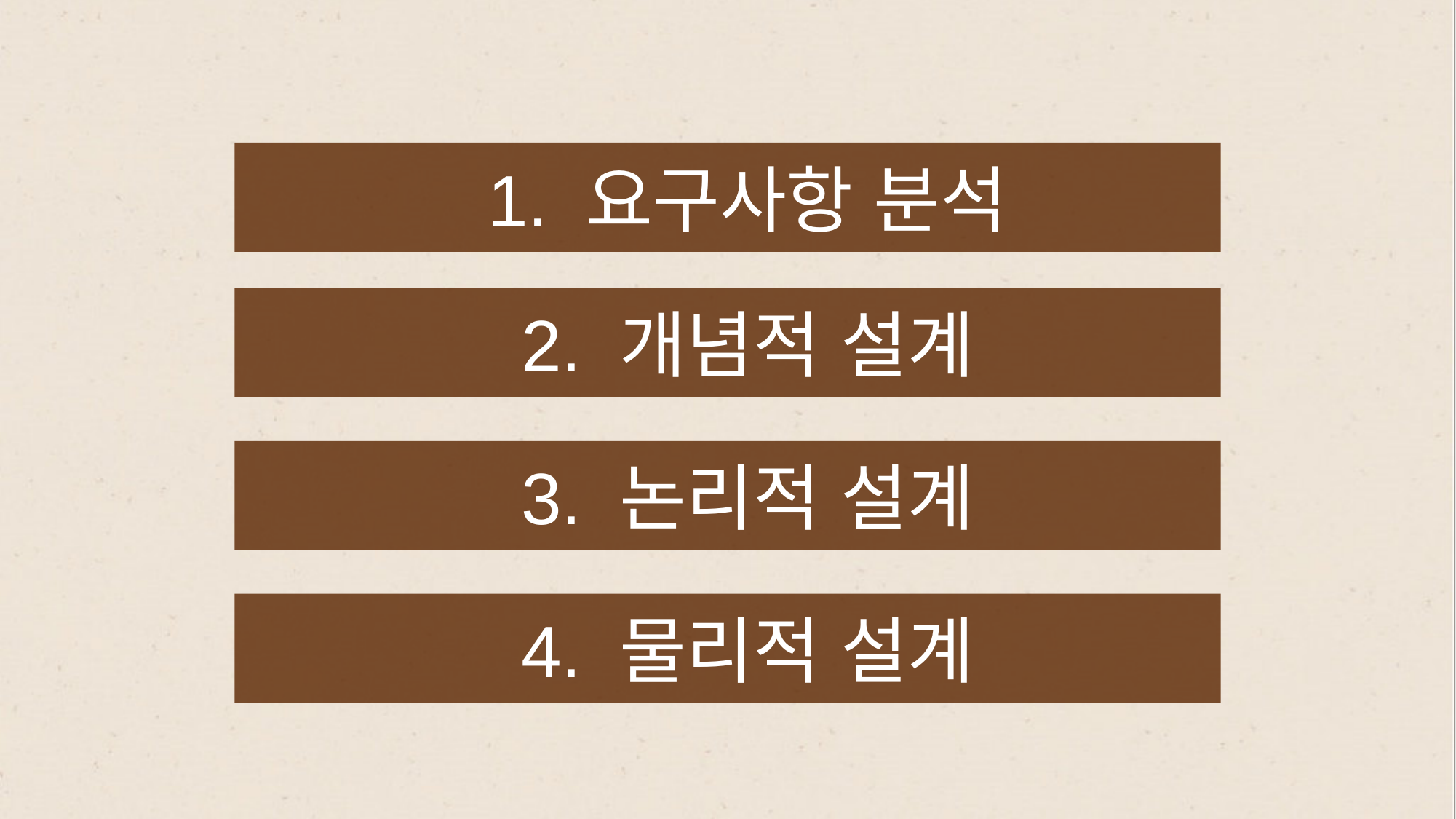

1. 요구사항 분석
  2. 개념적 설계
  3. 논리적 설계
  4. 물리적 설계